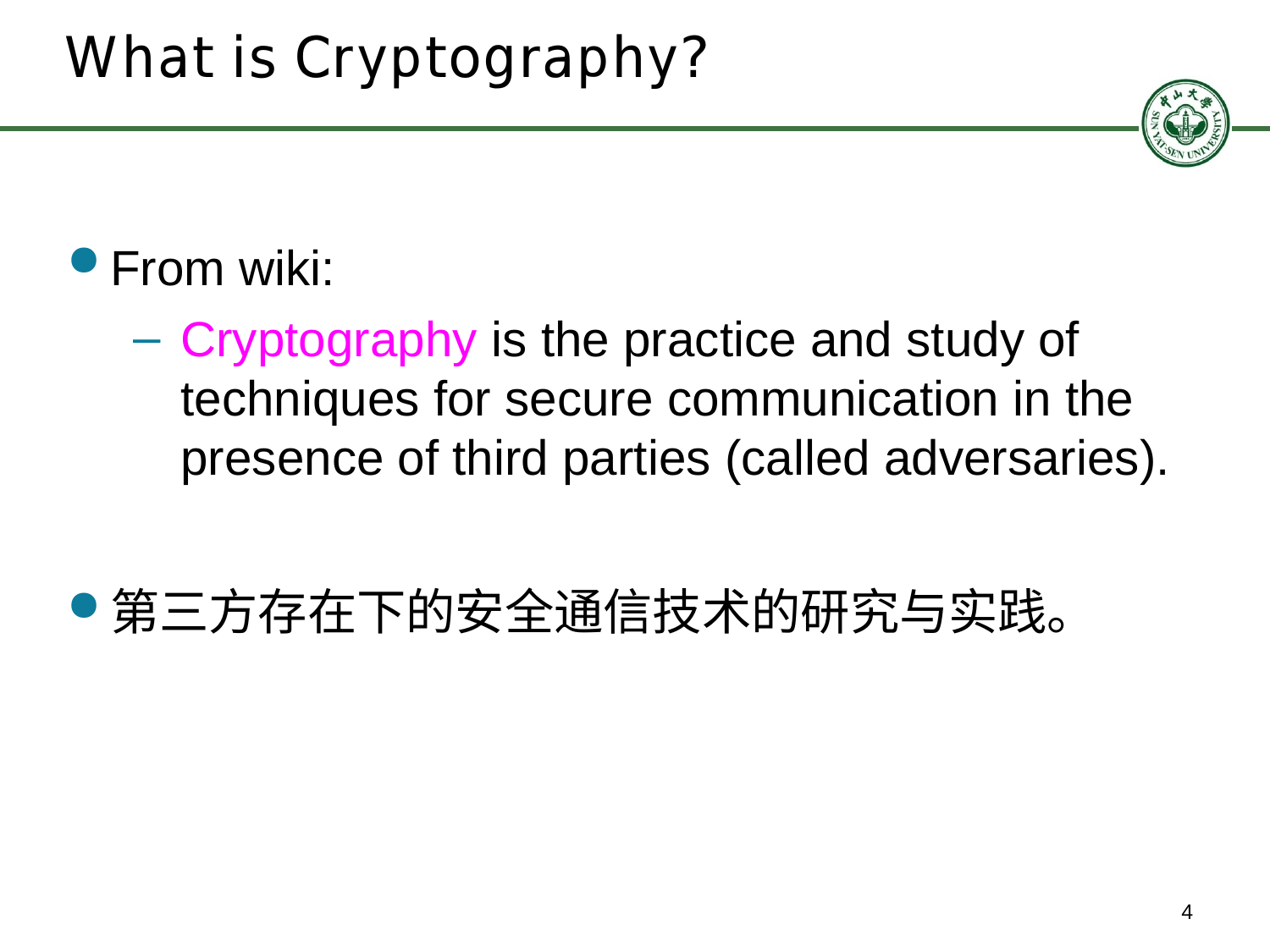

# What is Cryptography?

From wiki:
Cryptography is the practice and study of techniques for secure communication in the presence of third parties (called adversaries).

第三方存在下的安全通信技术的研究与实践。